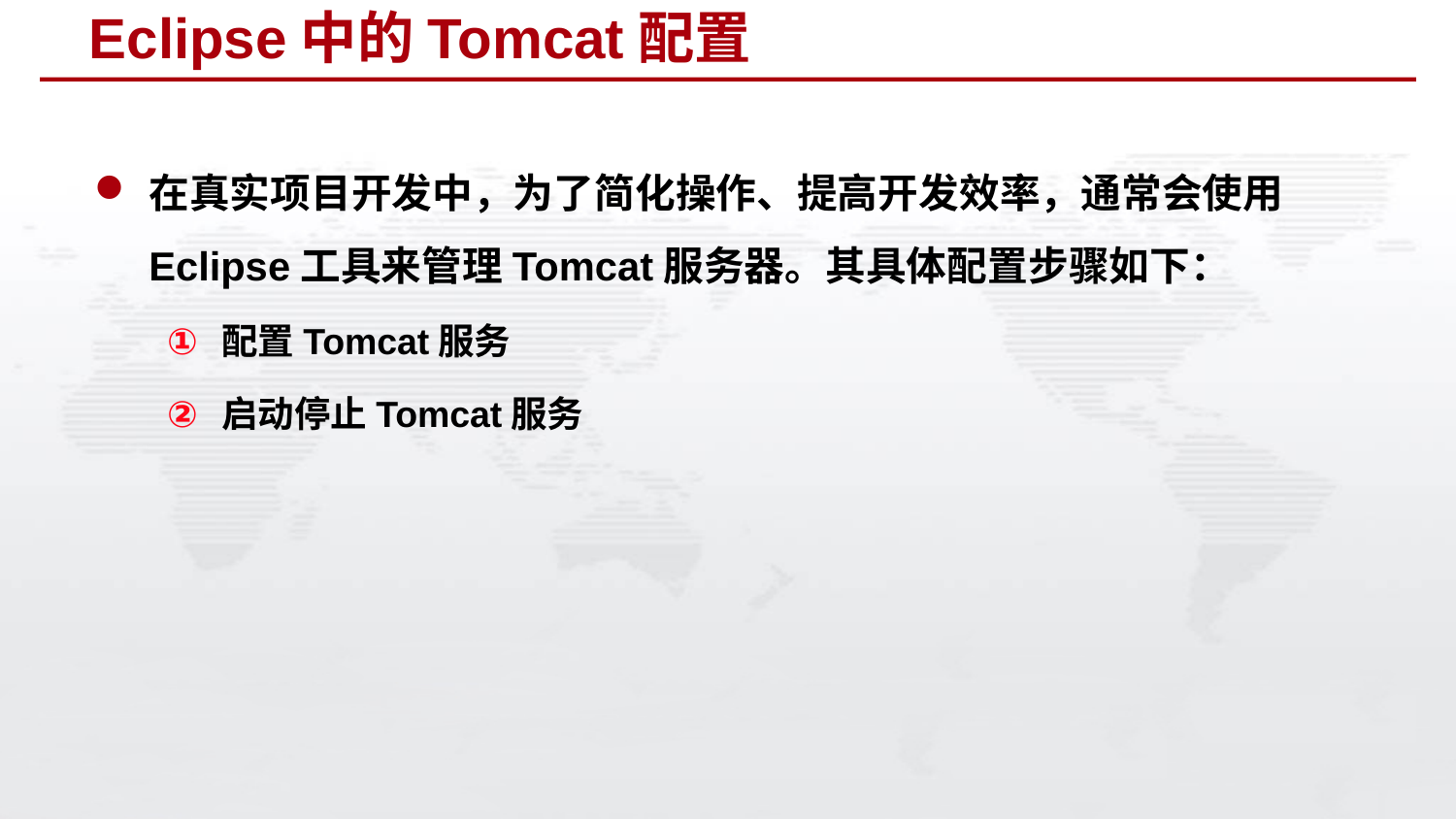

# Eclipse中的Tomcat配置
在真实项目开发中，为了简化操作、提高开发效率，通常会使用Eclipse工具来管理Tomcat服务器。其具体配置步骤如下：
配置Tomcat服务
启动停止Tomcat服务